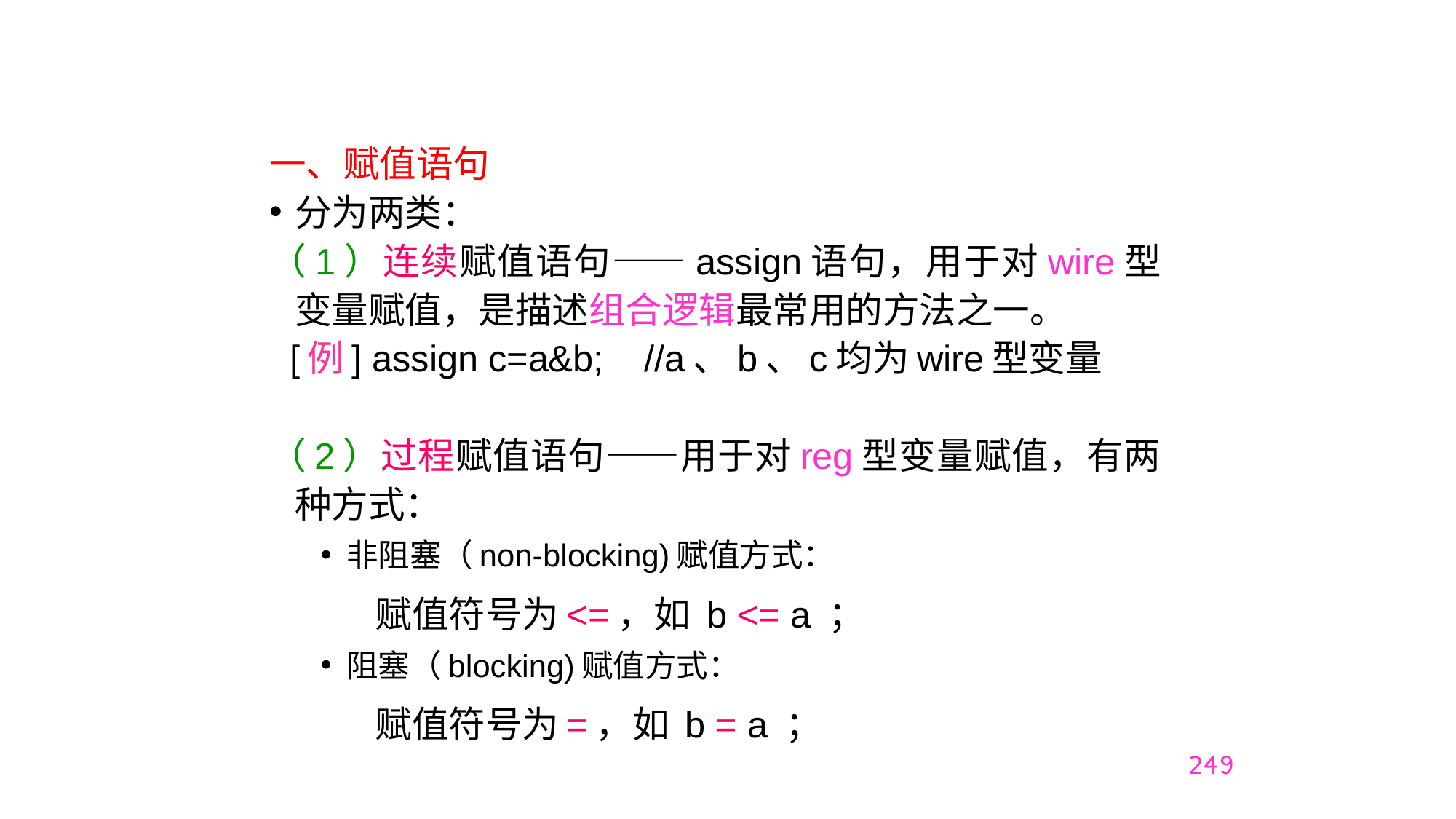

一、赋值语句
分为两类：
（1）连续赋值语句——assign语句，用于对wire型变量赋值，是描述组合逻辑最常用的方法之一。
  [例] assign c=a&b;    //a、b、c均为wire型变量

（2）过程赋值语句——用于对reg型变量赋值，有两种方式：
非阻塞（non-blocking)赋值方式：
            赋值符号为<=，如 b <= a ；
阻塞（blocking)赋值方式：
            赋值符号为=，如 b = a ；
249